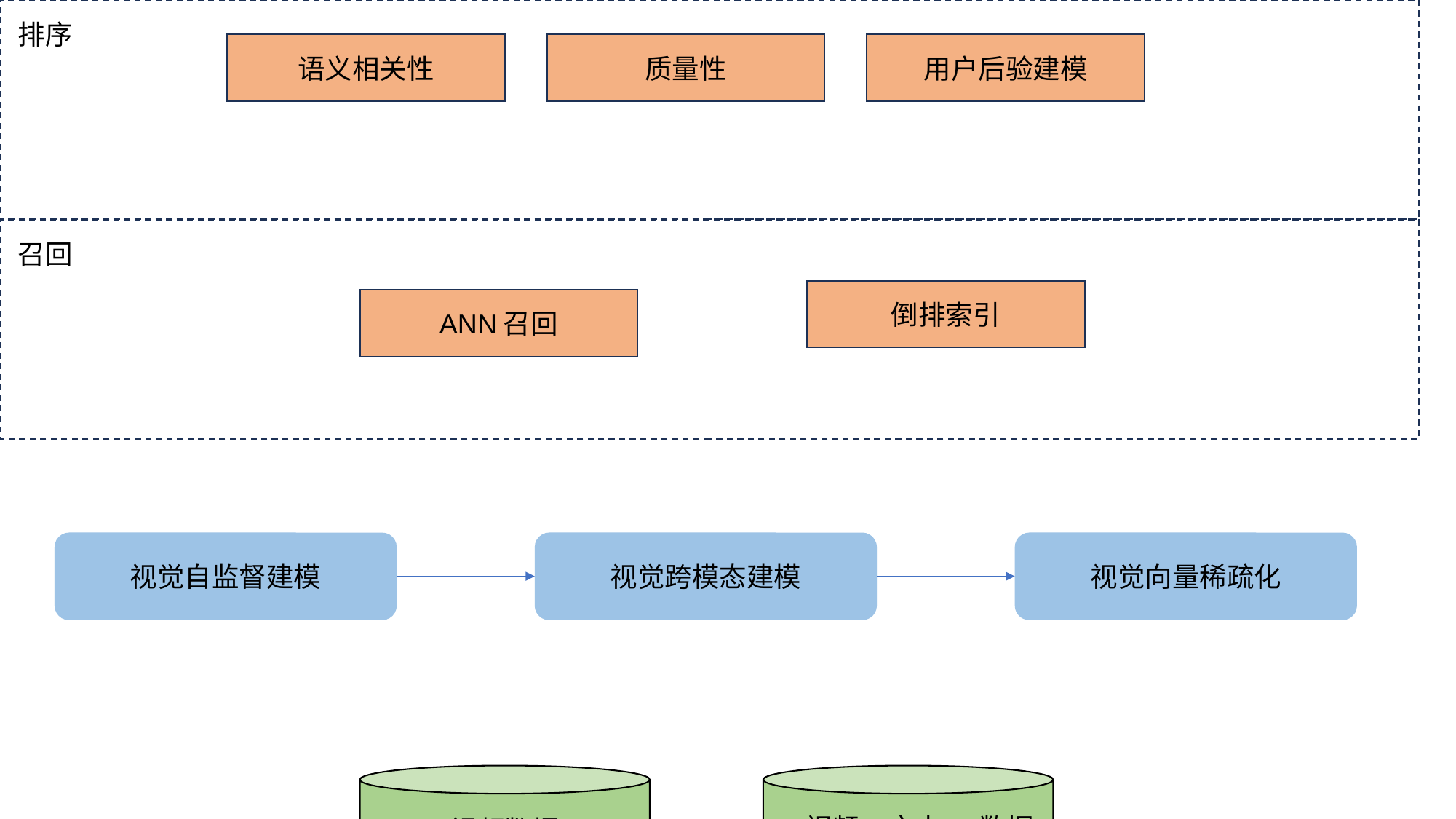

排序
语义相关性
质量性
用户后验建模

召回
倒排索引
ANN召回
视觉跨模态建模
视觉向量稀疏化
视觉自监督建模
<视频, 文本> 数据
（跨模态数据）
视频数据
(单模态数据)